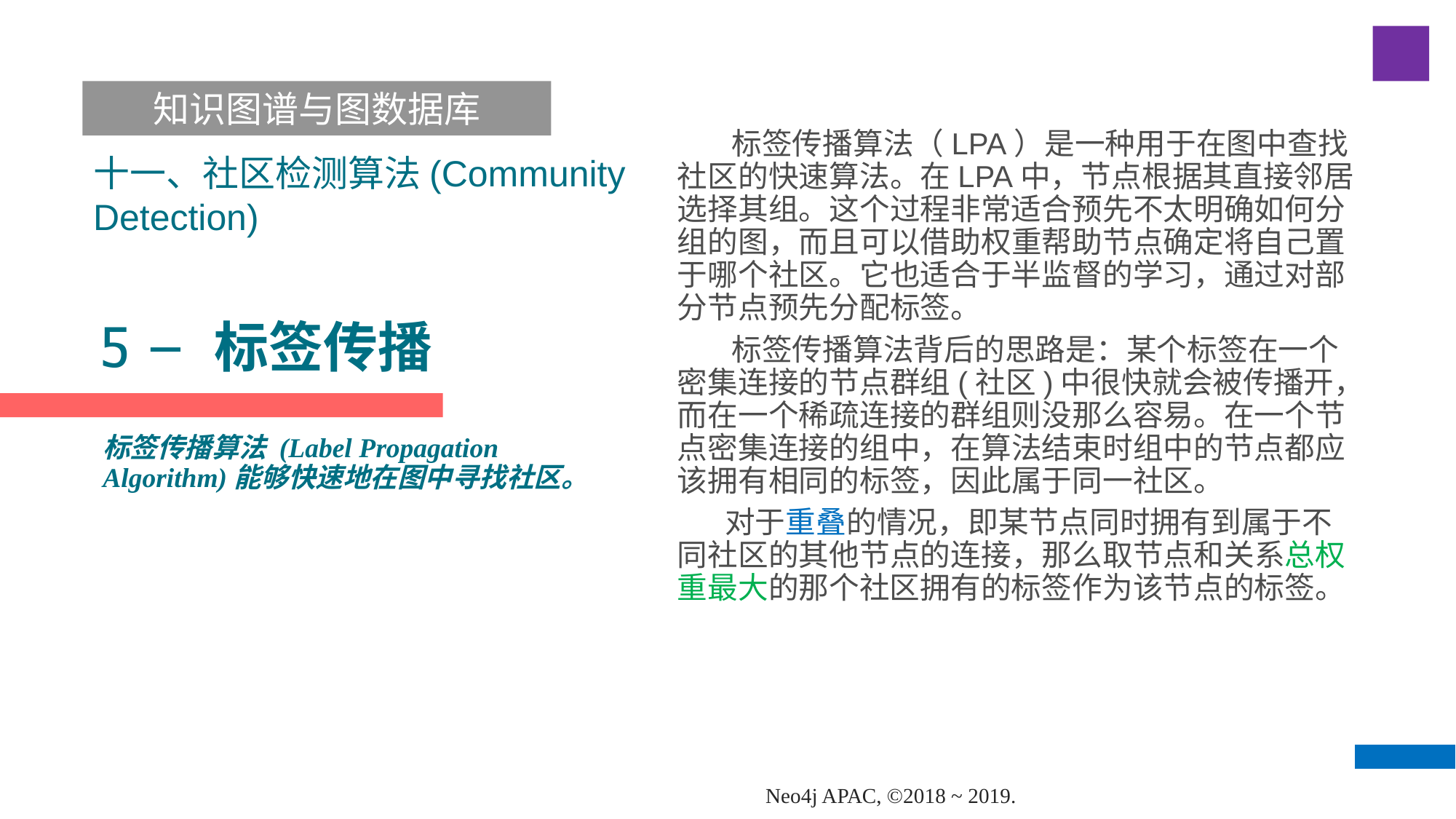

知识图谱与图数据库
       标签传播算法（LPA）是一种用于在图中查找社区的快速算法。在LPA中，节点根据其直接邻居选择其组。这个过程非常适合预先不太明确如何分组的图，而且可以借助权重帮助节点确定将自己置于哪个社区。它也适合于半监督的学习，通过对部分节点预先分配标签。
       标签传播算法背后的思路是：某个标签在一个密集连接的节点群组(社区)中很快就会被传播开，而在一个稀疏连接的群组则没那么容易。在一个节点密集连接的组中，在算法结束时组中的节点都应该拥有相同的标签，因此属于同一社区。
      对于重叠的情况，即某节点同时拥有到属于不同社区的其他节点的连接，那么取节点和关系总权重最大的那个社区拥有的标签作为该节点的标签。
十一、社区检测算法(Community Detection)
# 5 – 标签传播
标签传播算法 (Label Propagation Algorithm)能够快速地在图中寻找社区。